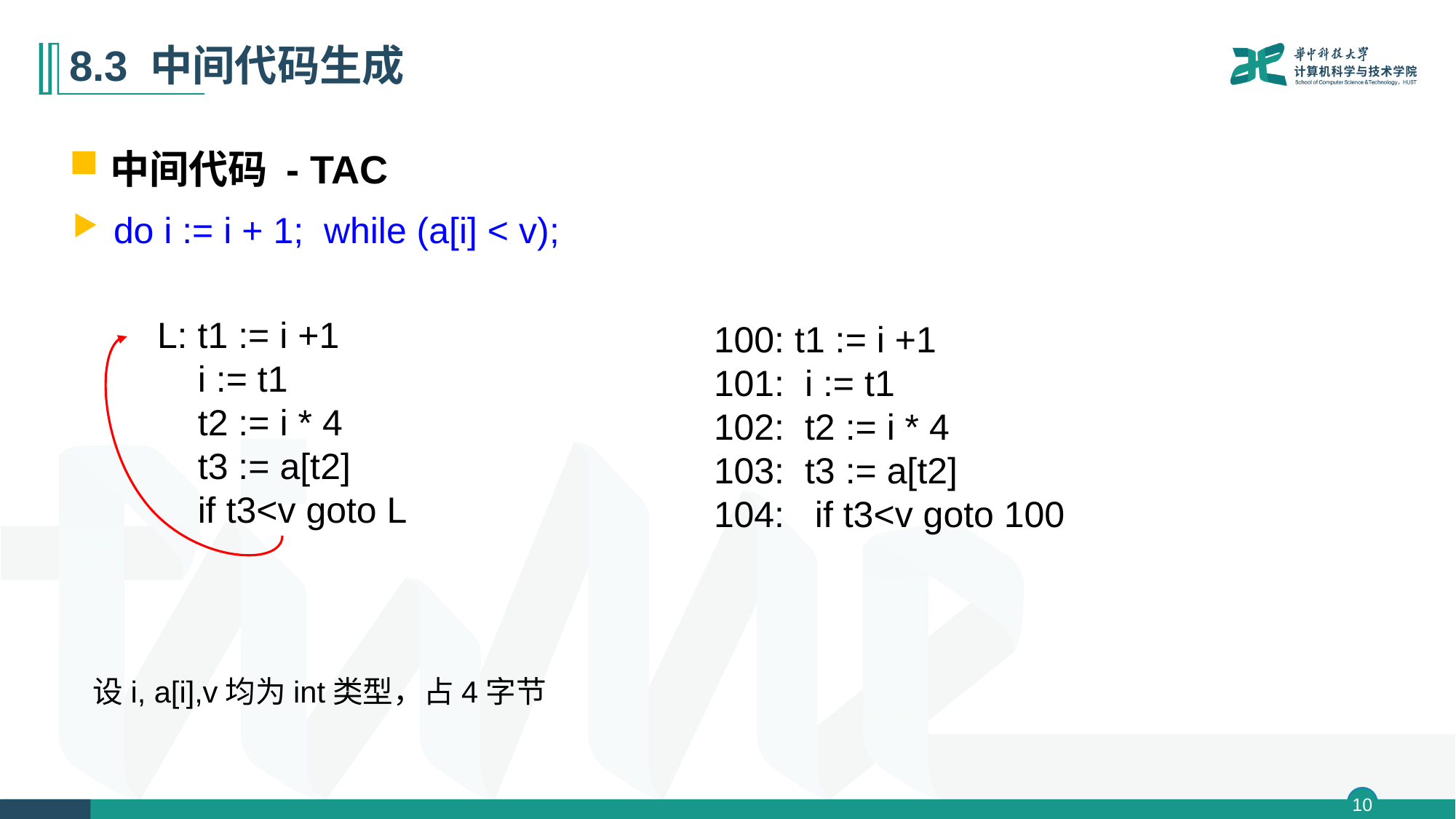

# 8.3 中间代码生成
中间代码 - TAC
do i := i + 1;  while (a[i] < v);
L: t1 := i +1
    i := t1
    t2 := i * 4
    t3 := a[t2]
    if t3<v goto L
100: t1 := i +1
101:  i := t1
102:  t2 := i * 4
103:  t3 := a[t2]
104:   if t3<v goto 100

设i, a[i],v均为int类型，占4字节